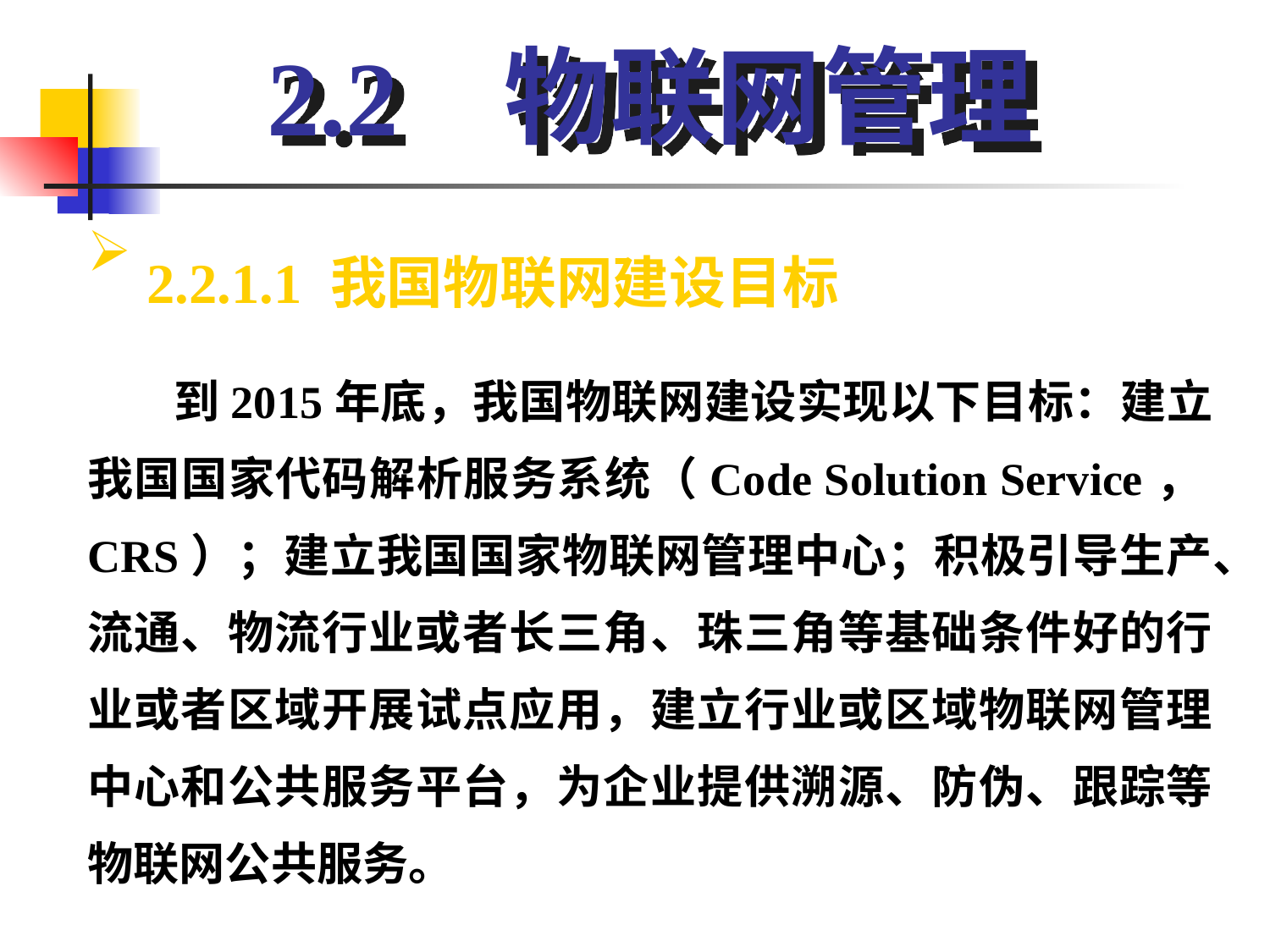

2.2   物联网管理
 2.2.1.1 我国物联网建设目标

       到2015年底，我国物联网建设实现以下目标：建立我国国家代码解析服务系统（Code Solution Service，CRS）；建立我国国家物联网管理中心；积极引导生产、流通、物流行业或者长三角、珠三角等基础条件好的行业或者区域开展试点应用，建立行业或区域物联网管理中心和公共服务平台，为企业提供溯源、防伪、跟踪等物联网公共服务。